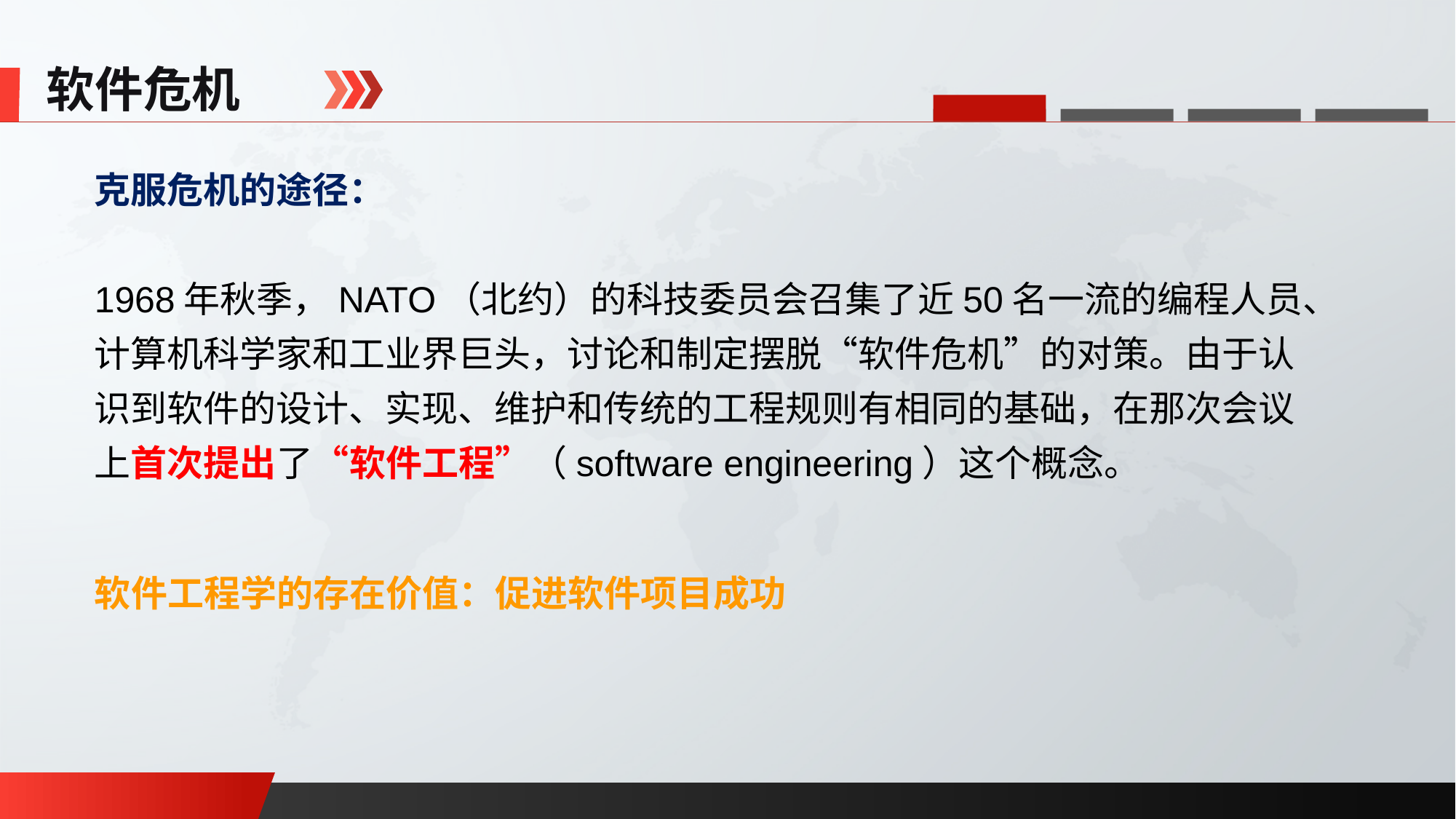

软件危机

克服危机的途径：

1968年秋季，NATO（北约）的科技委员会召集了近50名一流的编程人员、计算机科学家和工业界巨头，讨论和制定摆脱“软件危机”的对策。由于认识到软件的设计、实现、维护和传统的工程规则有相同的基础，在那次会议上首次提出了“软件工程”（software engineering）这个概念。

软件工程学的存在价值：促进软件项目成功